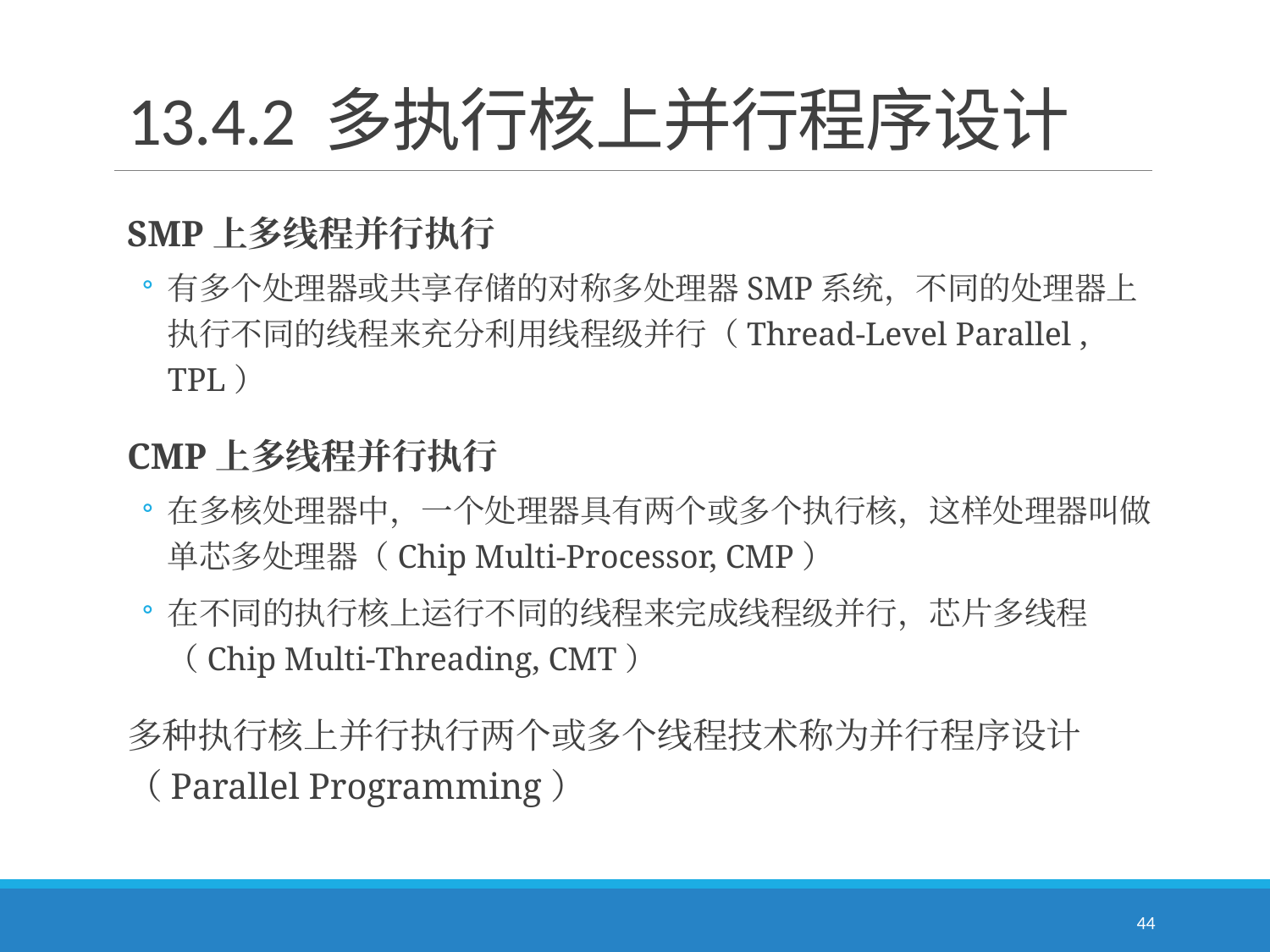

# 13.4.2 多执行核上并行程序设计
SMP上多线程并行执行
有多个处理器或共享存储的对称多处理器SMP系统，不同的处理器上执行不同的线程来充分利用线程级并行（Thread-Level Parallel , TPL）
CMP上多线程并行执行
在多核处理器中，一个处理器具有两个或多个执行核，这样处理器叫做单芯多处理器（Chip Multi-Processor, CMP）
在不同的执行核上运行不同的线程来完成线程级并行，芯片多线程（Chip Multi-Threading, CMT）
多种执行核上并行执行两个或多个线程技术称为并行程序设计（Parallel Programming）
44